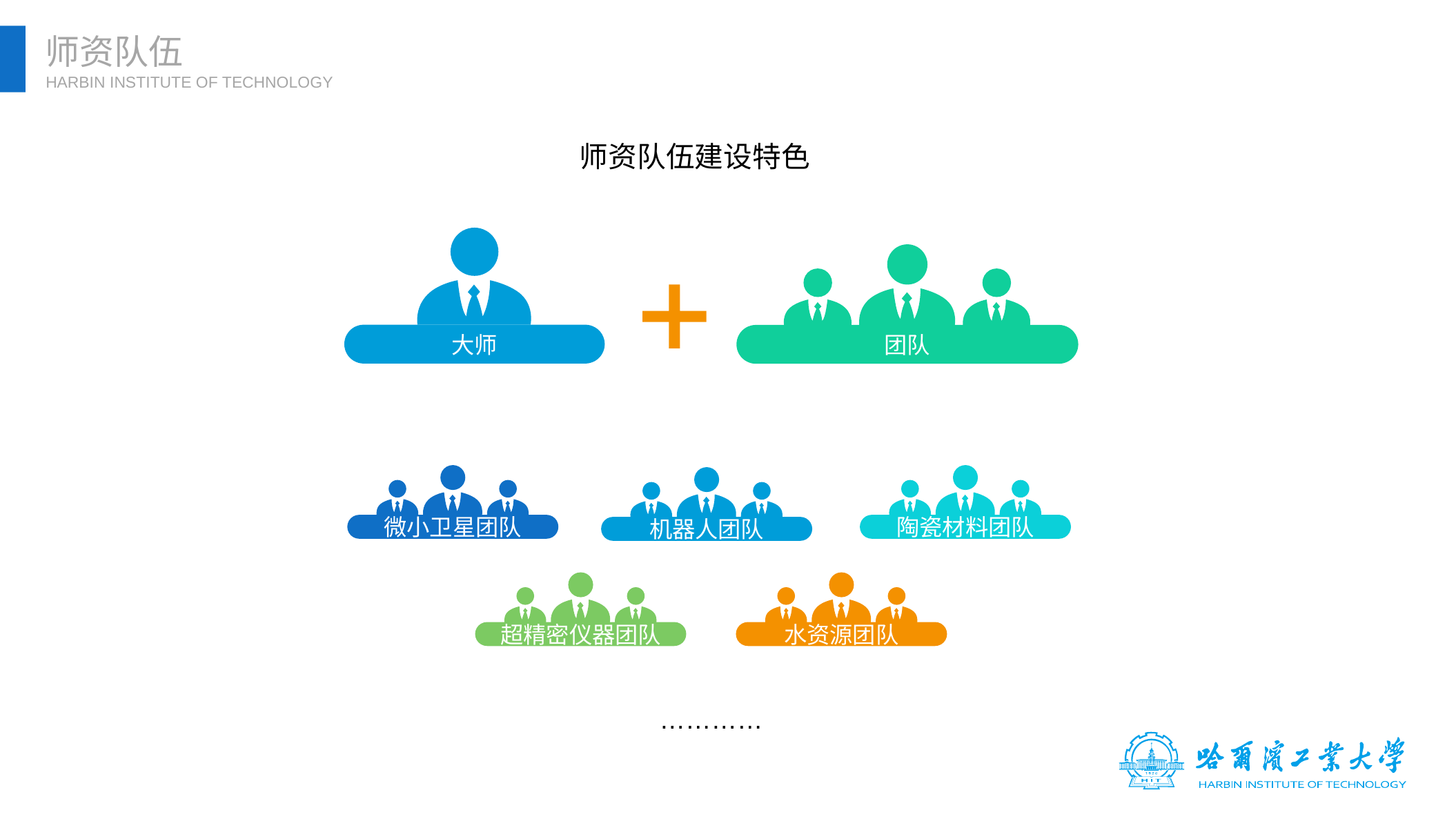

师资队伍
HARBIN INSTITUTE OF TECHNOLOGY
师资队伍建设特色

大师
团队

微小卫星团队
陶瓷材料团队
机器人团队

超精密仪器团队
水资源团队
…………